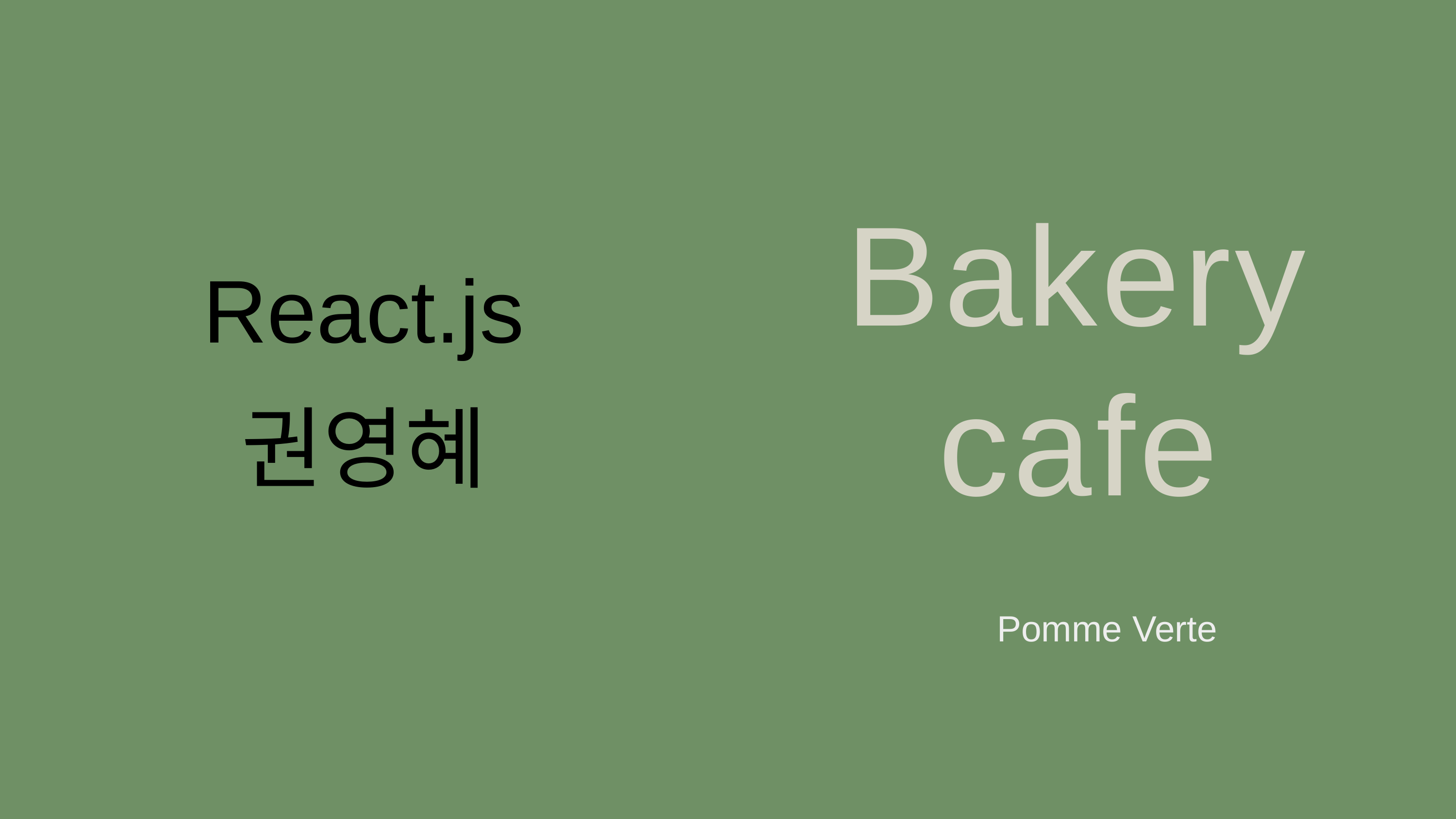

Bakery cafe
# React.js
권영혜
Pomme Verte